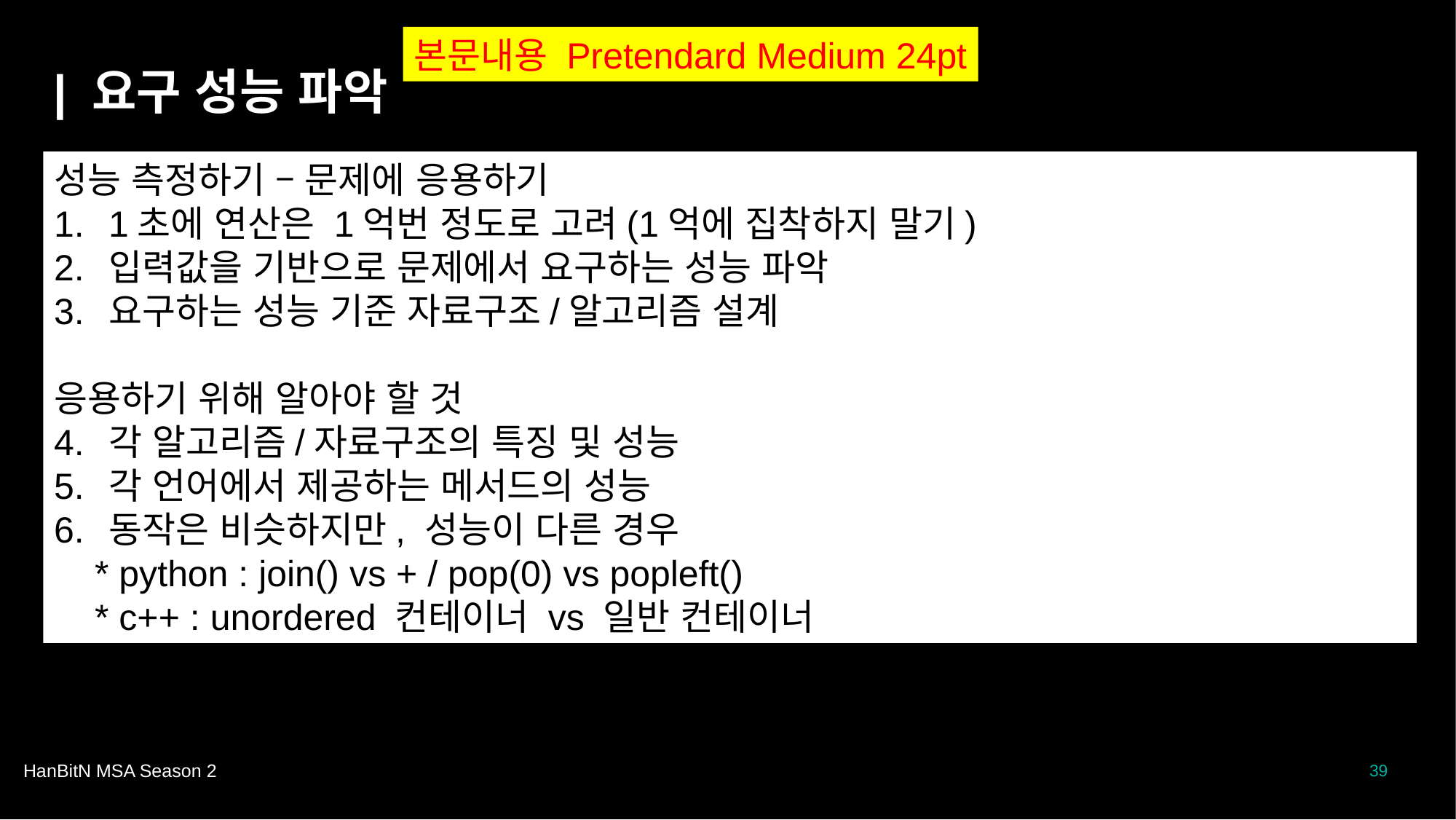

본문내용 Pretendard Medium 24pt
| 요구 성능 파악
성능 측정하기 – 문제에 응용하기
1초에 연산은 1억번 정도로 고려(1억에 집착하지 말기)
입력값을 기반으로 문제에서 요구하는 성능 파악
요구하는 성능 기준 자료구조/알고리즘 설계

응용하기 위해 알아야 할 것
각 알고리즘/자료구조의 특징 및 성능
각 언어에서 제공하는 메서드의 성능
동작은 비슷하지만, 성능이 다른 경우
    * python : join() vs + / pop(0) vs popleft()
    * c++ : unordered 컨테이너 vs 일반 컨테이너